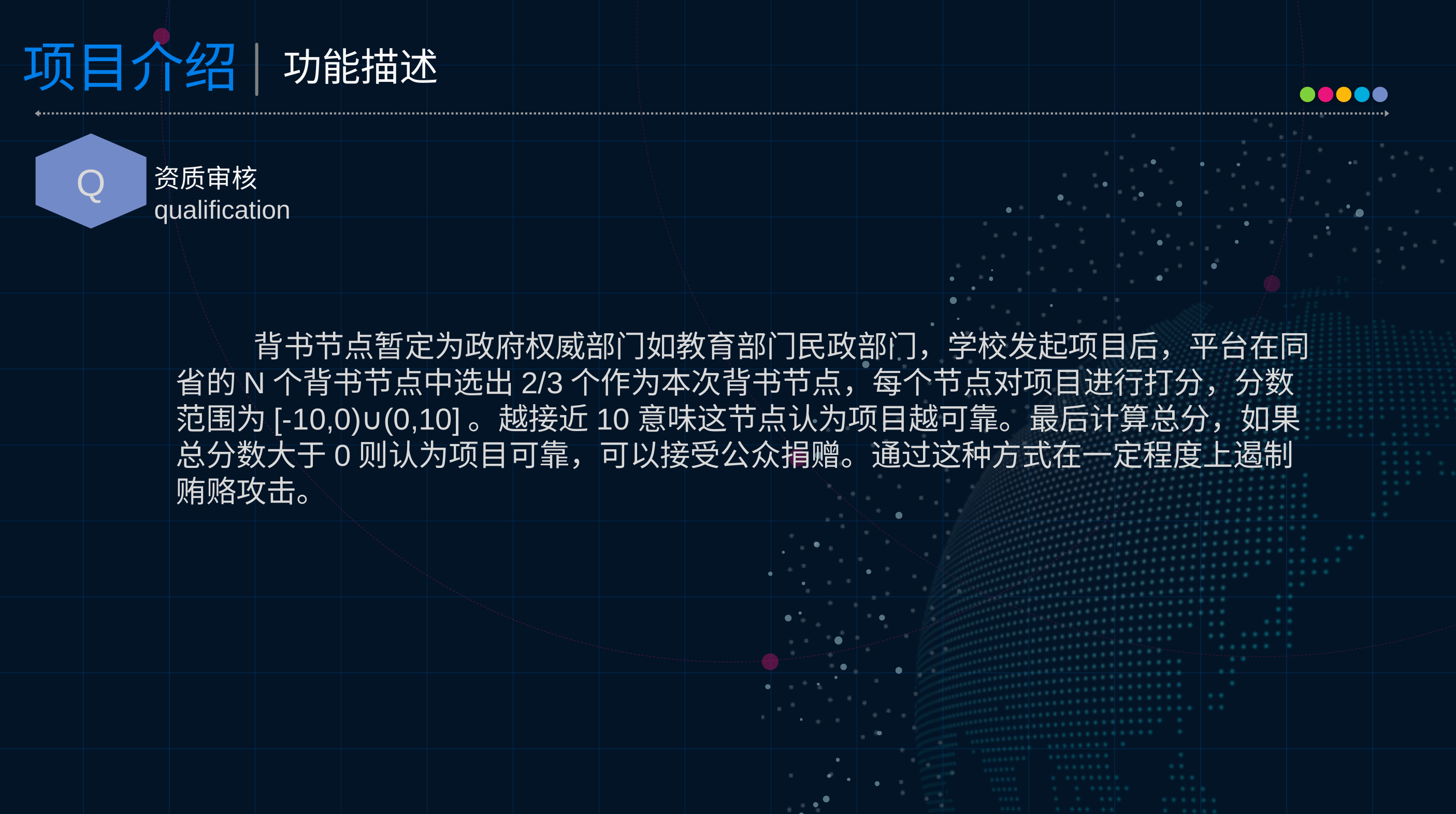

功能描述
Q
资质审核qualification

背书节点暂定为政府权威部门如教育部门民政部门，学校发起项目后，平台在同省的N个背书节点中选出2/3个作为本次背书节点，每个节点对项目进行打分，分数范围为[-10,0)∪(0,10]。越接近10意味这节点认为项目越可靠。最后计算总分，如果总分数大于0则认为项目可靠，可以接受公众捐赠。通过这种方式在一定程度上遏制贿赂攻击。